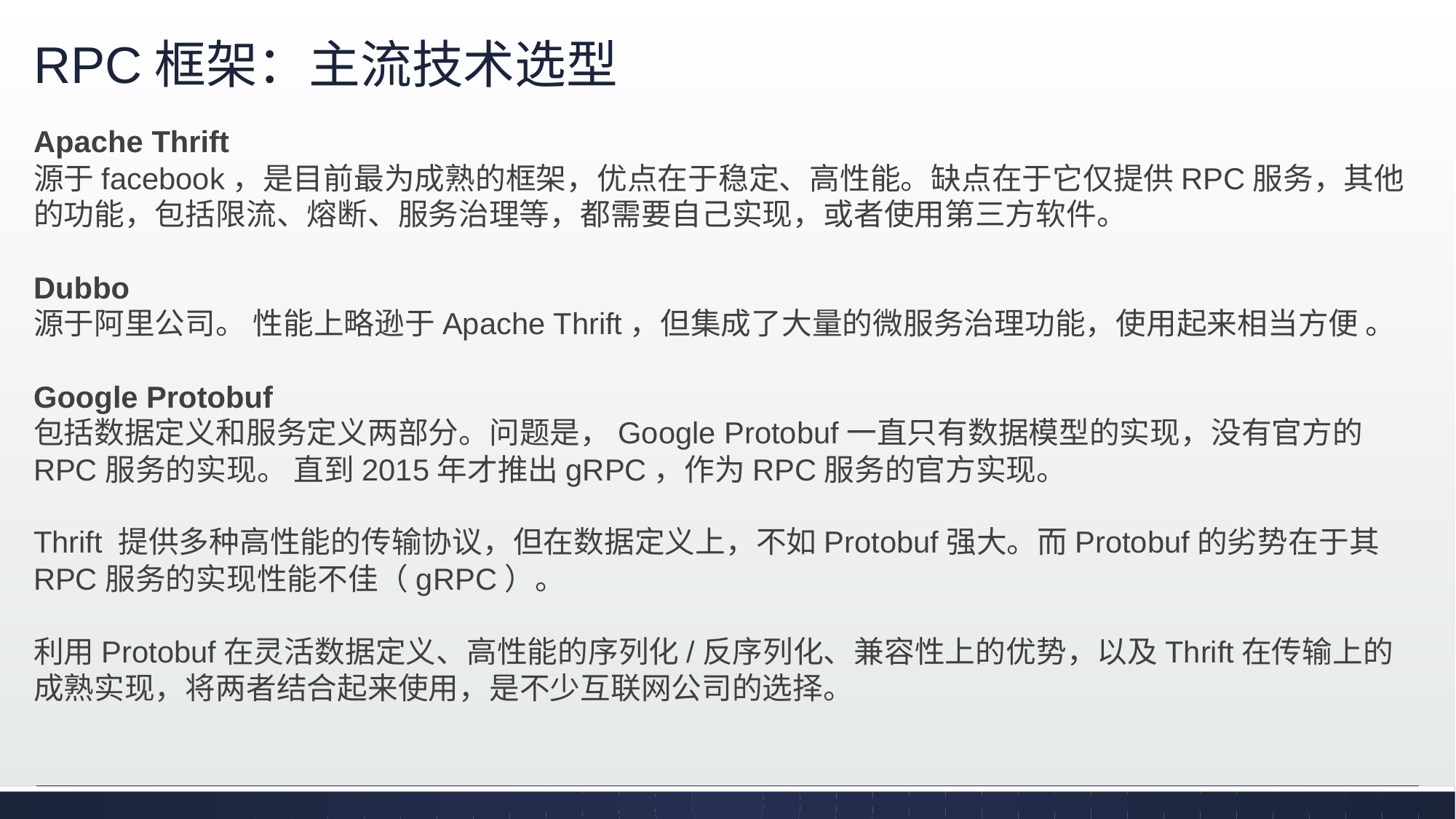

# RPC框架：主流技术选型
Apache Thrift
源于facebook，是目前最为成熟的框架，优点在于稳定、高性能。缺点在于它仅提供RPC服务，其他的功能，包括限流、熔断、服务治理等，都需要自己实现，或者使用第三方软件。

Dubbo
源于阿里公司。 性能上略逊于Apache Thrift，但集成了大量的微服务治理功能，使用起来相当方便 。

Google Protobuf
包括数据定义和服务定义两部分。问题是，Google Protobuf一直只有数据模型的实现，没有官方的RPC服务的实现。 直到2015年才推出gRPC，作为RPC服务的官方实现。

Thrift 提供多种高性能的传输协议，但在数据定义上，不如Protobuf强大。而Protobuf的劣势在于其RPC服务的实现性能不佳（gRPC）。

利用Protobuf在灵活数据定义、高性能的序列化/反序列化、兼容性上的优势，以及Thrift在传输上的成熟实现，将两者结合起来使用，是不少互联网公司的选择。